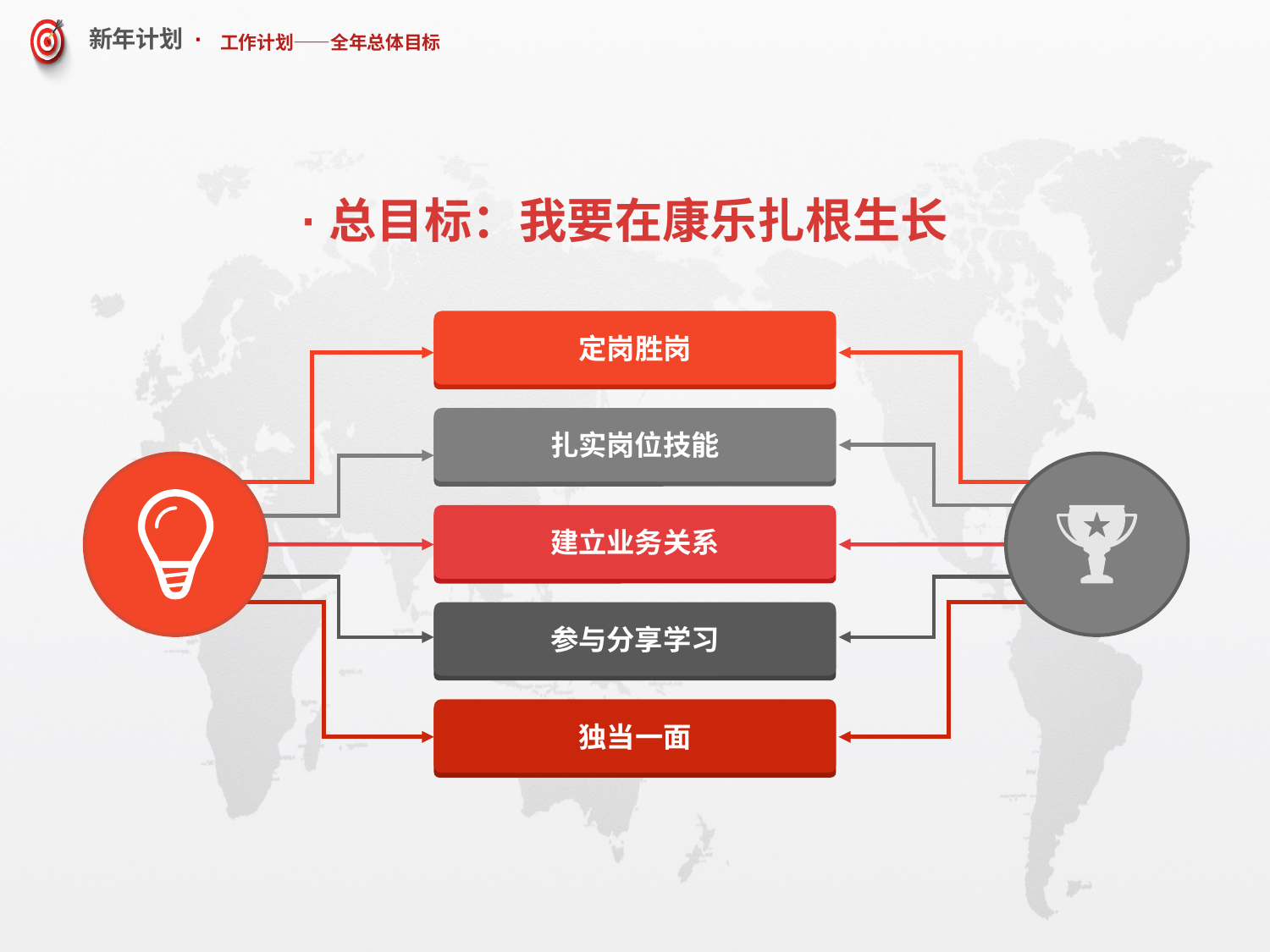

# 工作计划——全年总体目标
·总目标：我要在康乐扎根生长
定岗胜岗

扎实岗位技能

建立业务关系

参与分享学习

独当一面